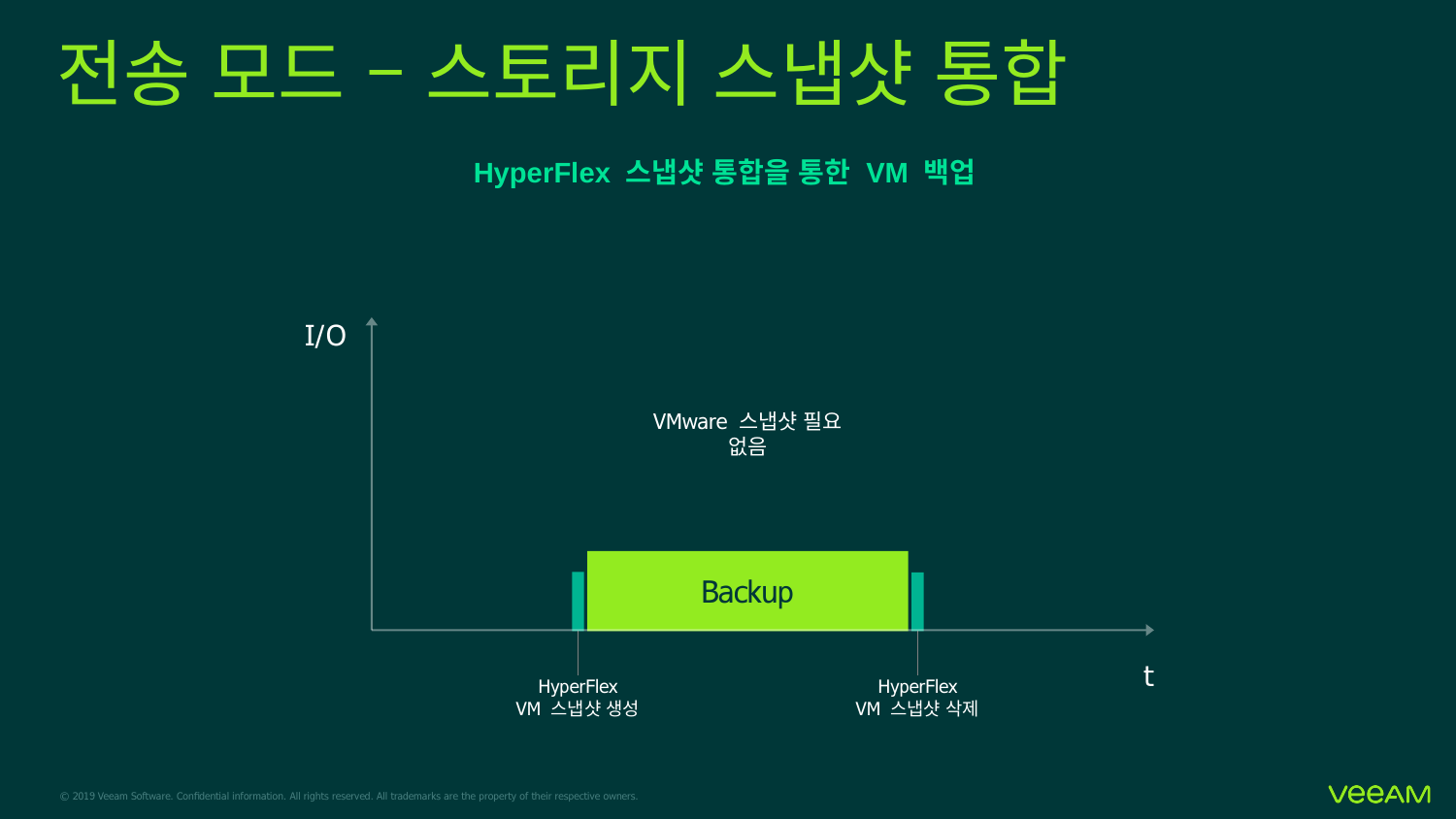

전송 모드 – 스토리지 스냅샷 통합
HyperFlex 스냅샷 통합을 통한 VM 백업
I/O
VMware 스냅샷 필요 없음
Backup

HyperFlex
VM 스냅샷 생성
HyperFlex
VM 스냅샷 삭제
t